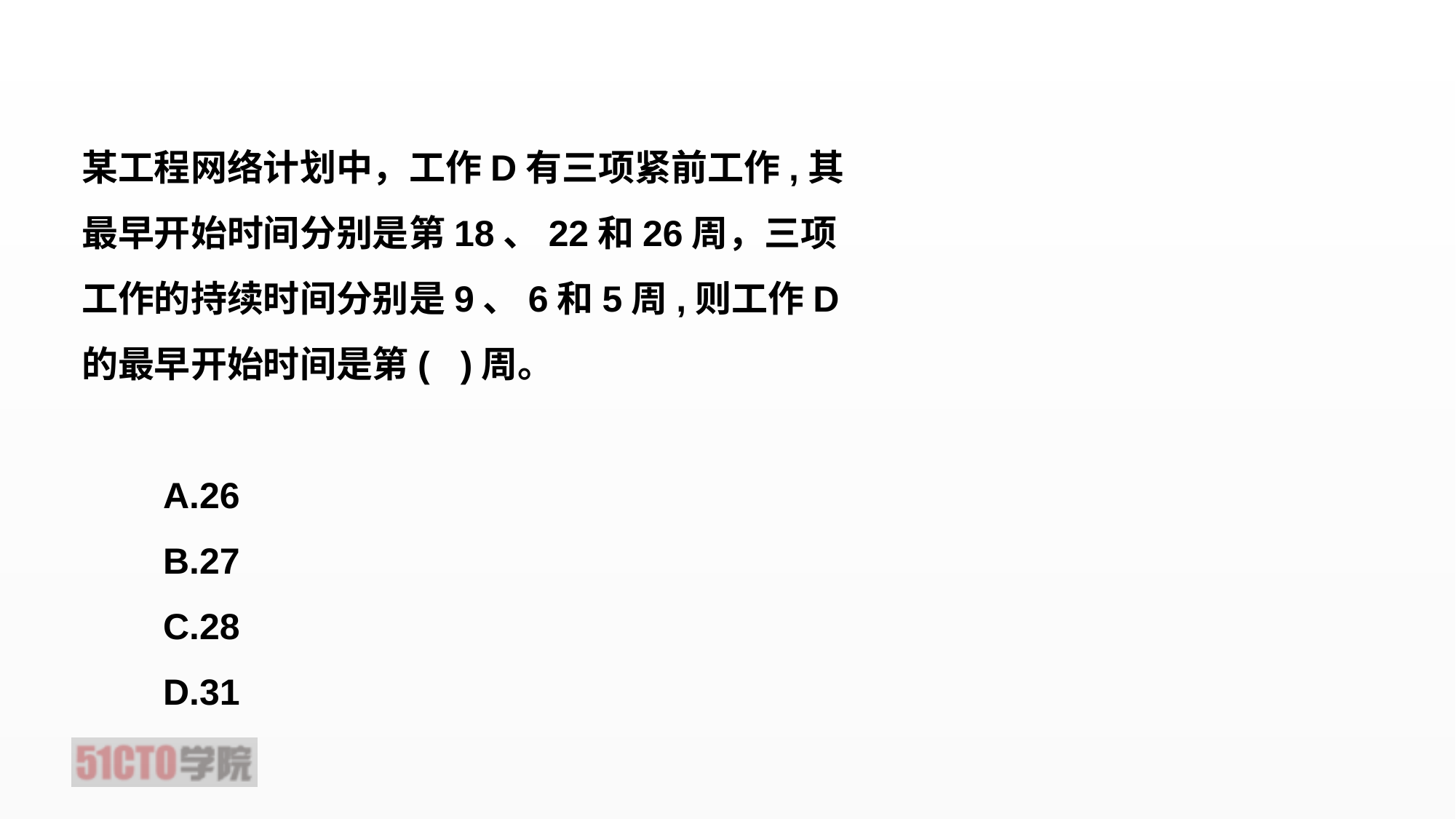

某工程网络计划中，工作D有三项紧前工作,其最早开始时间分别是第18、22和26周，三项工作的持续时间分别是9、6和5周,则工作D的最早开始时间是第(   )周。

　　A.26
　　B.27
　　C.28
　　D.31